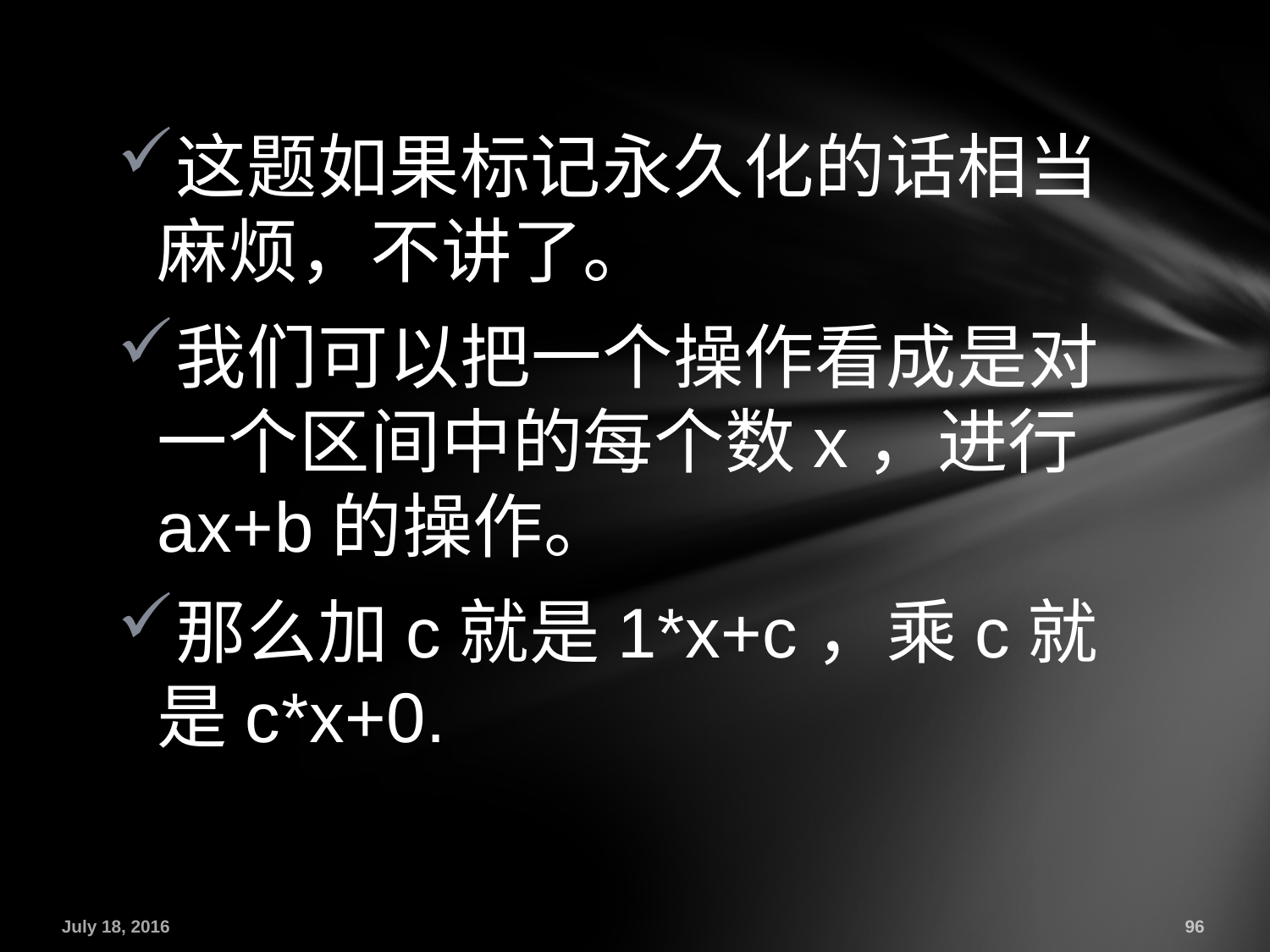

这题如果标记永久化的话相当麻烦，不讲了。
我们可以把一个操作看成是对一个区间中的每个数x，进行ax+b的操作。
那么加c就是1*x+c，乘c就是c*x+0.
July 18, 2016

96